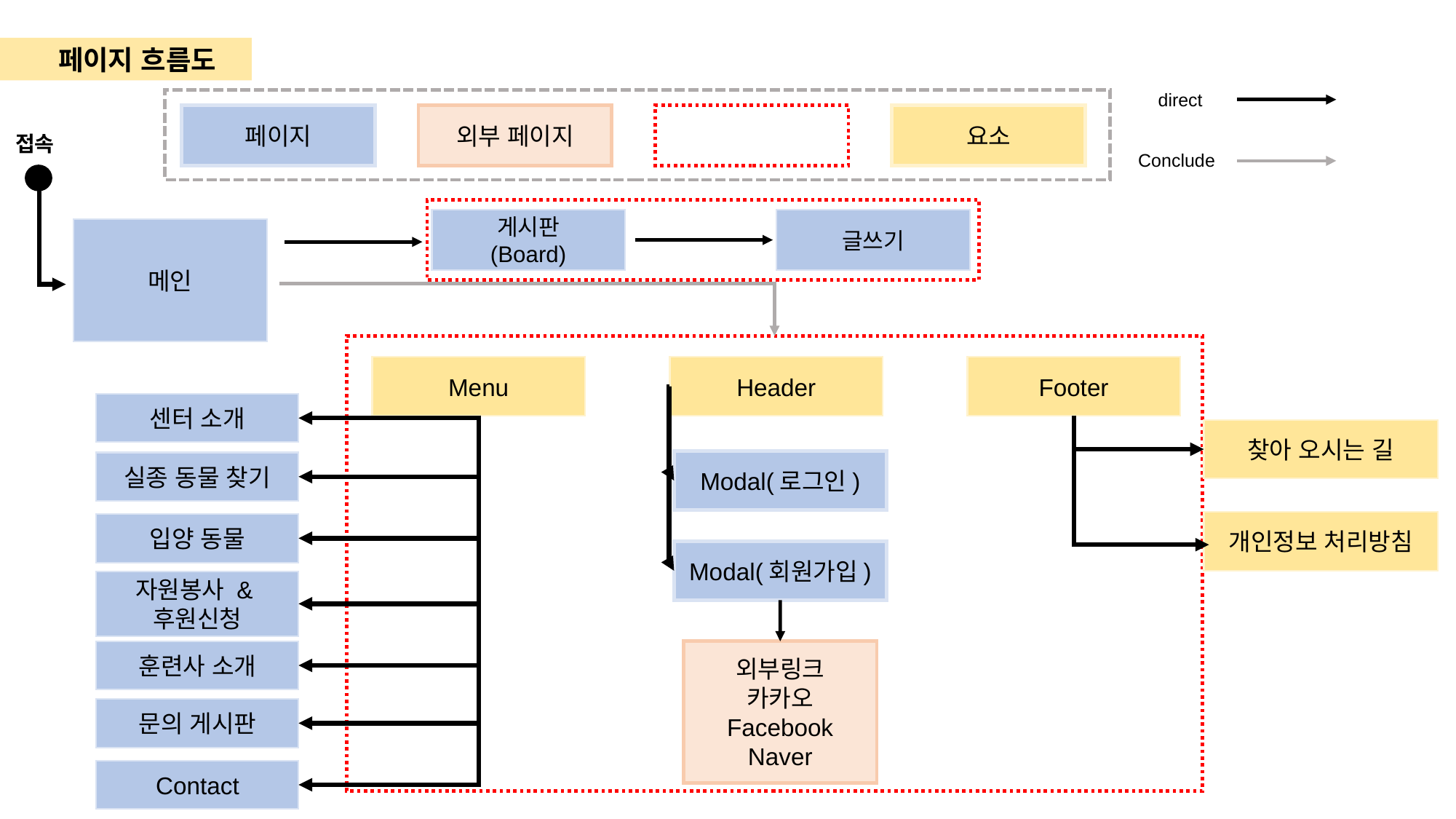

페이지 흐름도
direct

페이지
외부 페이지

요소
Conclude
접속

게시판
(Board)
글쓰기
메인

Header
Menu
Footer
센터 소개
찾아 오시는 길
Modal(로그인)
실종 동물 찾기
개인정보 처리방침
입양 동물
Modal(회원가입)
자원봉사 &
후원신청
훈련사 소개
외부링크
카카오
Facebook
Naver
문의 게시판
Contact